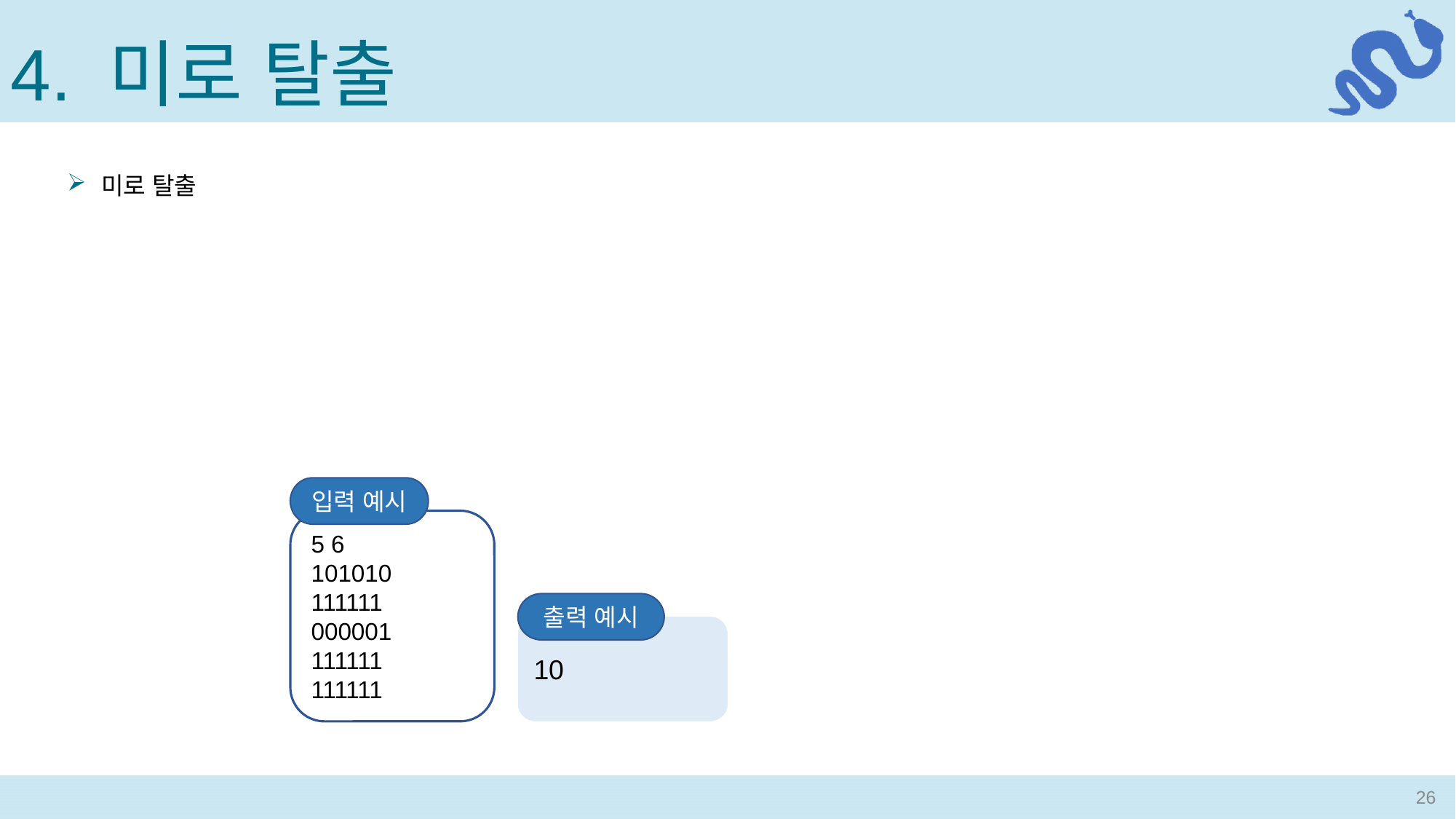

4. 미로 탈출
미로 탈출
입력 예시
5 6
101010
111111
000001
111111
111111
출력 예시
10
26